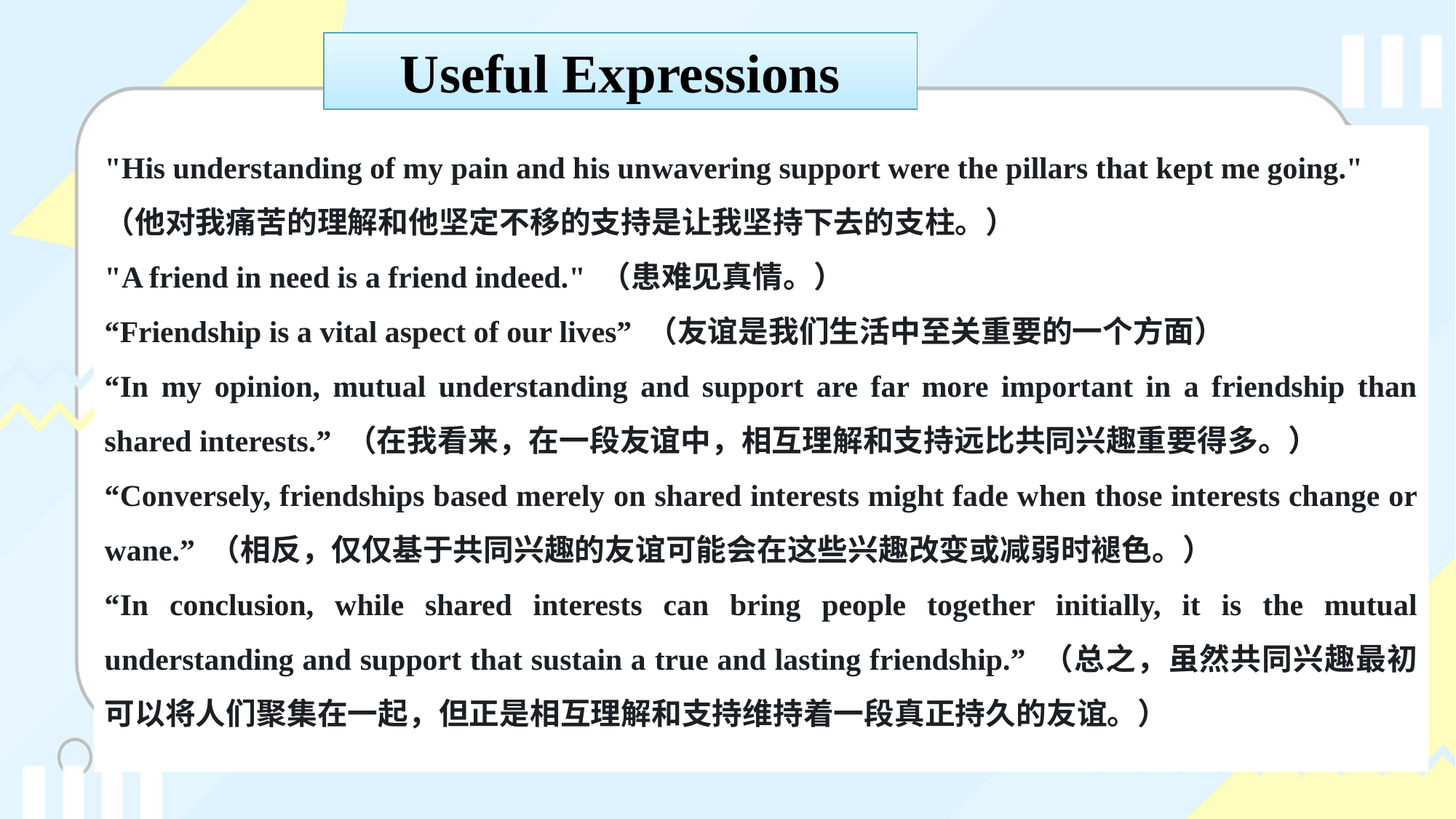

Useful Expressions
"His understanding of my pain and his unwavering support were the pillars that kept me going."
（他对我痛苦的理解和他坚定不移的支持是让我坚持下去的支柱。）
"A friend in need is a friend indeed." （患难见真情。）
“Friendship is a vital aspect of our lives” （友谊是我们生活中至关重要的一个方面）
“In my opinion, mutual understanding and support are far more important in a friendship than shared interests.” （在我看来，在一段友谊中，相互理解和支持远比共同兴趣重要得多。）
“Conversely, friendships based merely on shared interests might fade when those interests change or wane.” （相反，仅仅基于共同兴趣的友谊可能会在这些兴趣改变或减弱时褪色。）
“In conclusion, while shared interests can bring people together initially, it is the mutual understanding and support that sustain a true and lasting friendship.” （总之，虽然共同兴趣最初可以将人们聚集在一起，但正是相互理解和支持维持着一段真正持久的友谊。）